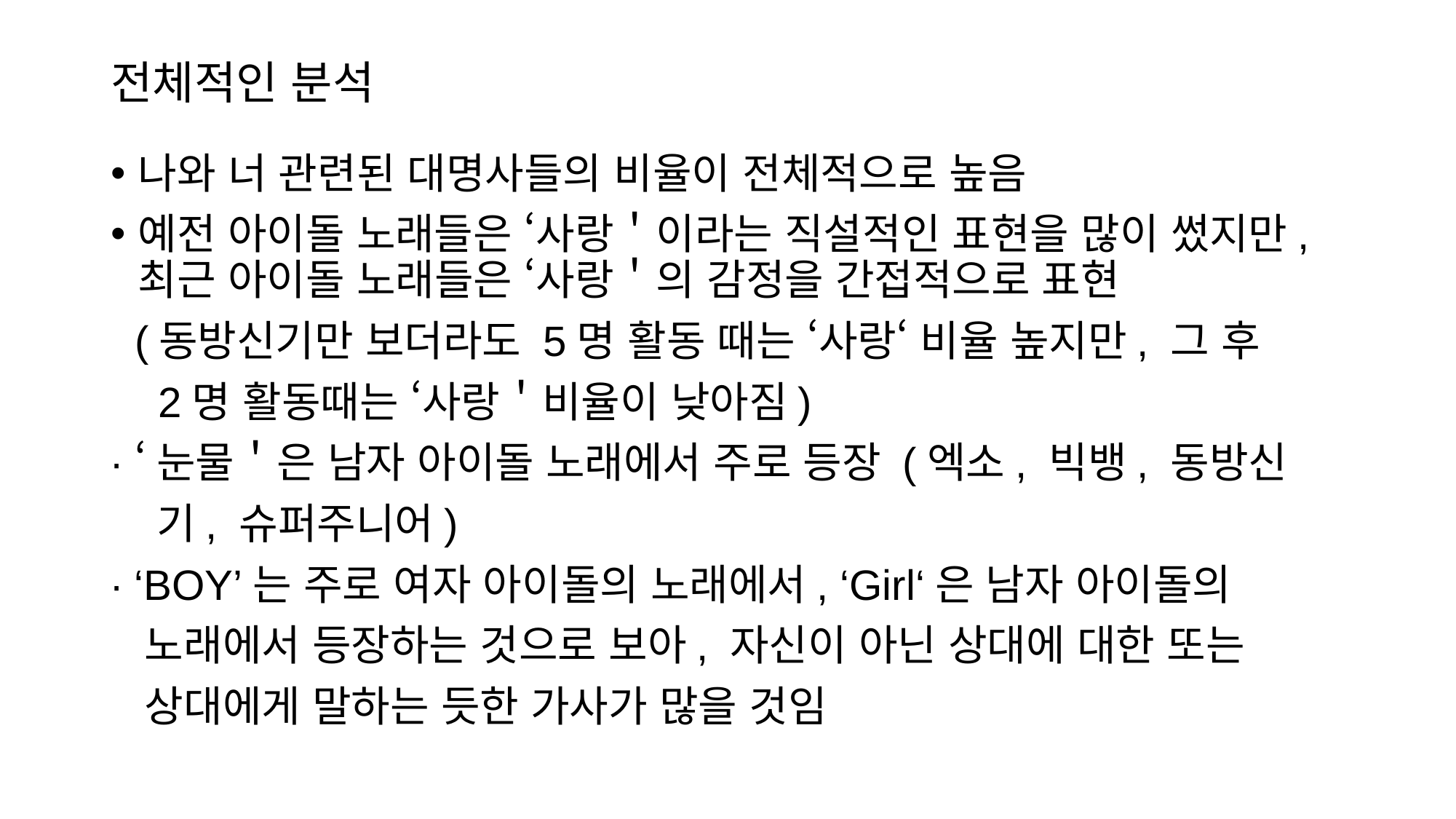

# 전체적인 분석
나와 너 관련된 대명사들의 비율이 전체적으로 높음
예전 아이돌 노래들은 ‘사랑＇이라는 직설적인 표현을 많이 썼지만, 최근 아이돌 노래들은 ‘사랑＇의 감정을 간접적으로 표현
  (동방신기만 보더라도 5명 활동 때는 ‘사랑‘ 비율 높지만, 그 후
    2명 활동때는 ‘사랑＇비율이 낮아짐)
∙ ‘눈물＇은 남자 아이돌 노래에서 주로 등장 (엑소, 빅뱅, 동방신
   기, 슈퍼주니어)
∙ ‘BOY’는 주로 여자 아이돌의 노래에서, ‘Girl‘은 남자 아이돌의
  노래에서 등장하는 것으로 보아, 자신이 아닌 상대에 대한 또는
  상대에게 말하는 듯한 가사가 많을 것임